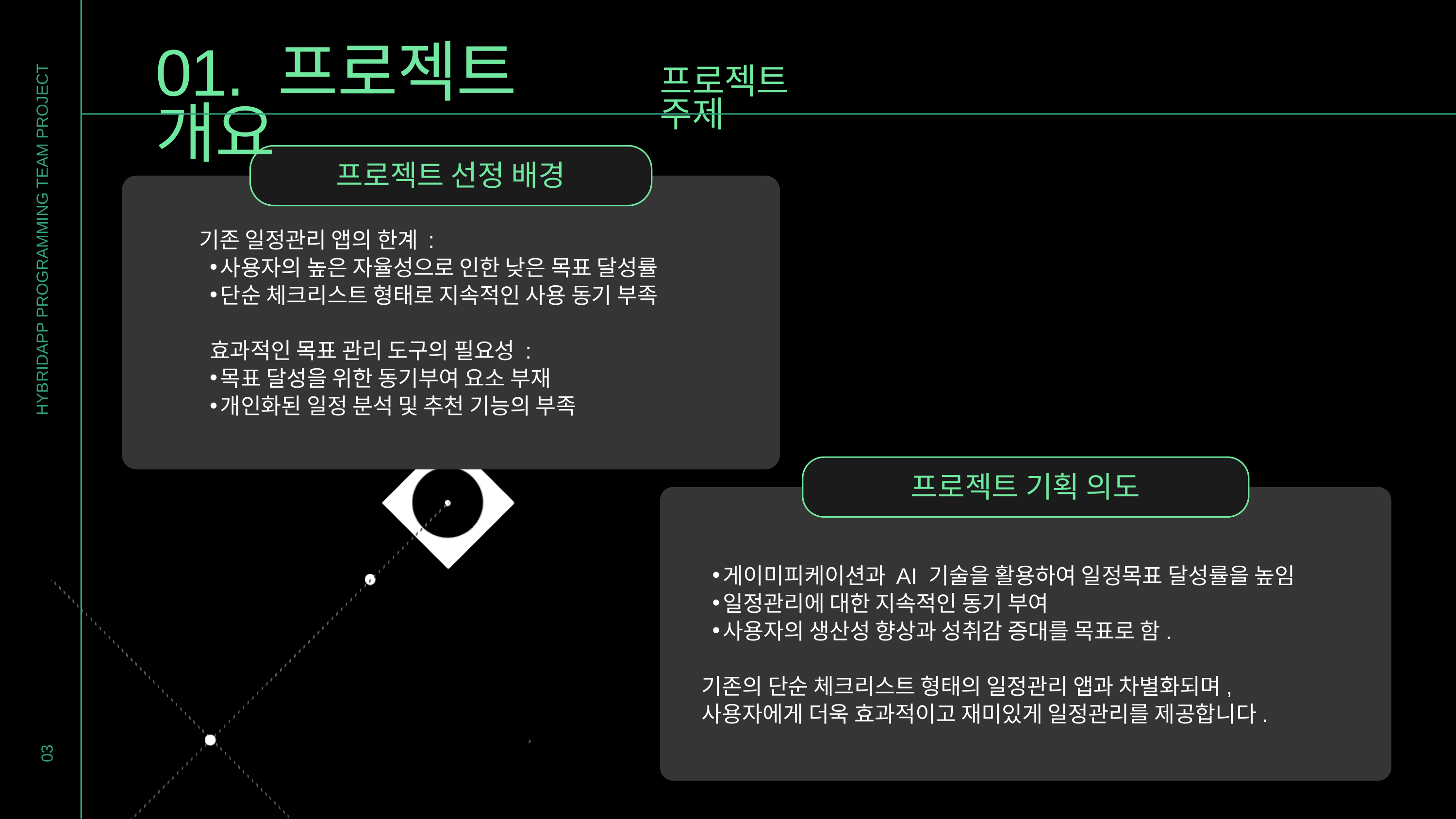

01. 프로젝트 개요
프로젝트 주제

프로젝트 선정 배경

기존 일정관리 앱의 한계 :
사용자의 높은 자율성으로 인한 낮은 목표 달성률
단순 체크리스트 형태로 지속적인 사용 동기 부족

효과적인 목표 관리 도구의 필요성 :
목표 달성을 위한 동기부여 요소 부재
개인화된 일정 분석 및 추천 기능의 부족
HYBRIDAPP PROGRAMMING TEAM PROJECT

프로젝트 기획 의도

게이미피케이션과 AI 기술을 활용하여 일정목표 달성률을 높임
일정관리에 대한 지속적인 동기 부여
사용자의 생산성 향상과 성취감 증대를 목표로 함.

기존의 단순 체크리스트 형태의 일정관리 앱과 차별화되며,
사용자에게 더욱 효과적이고 재미있게 일정관리를 제공합니다.

03